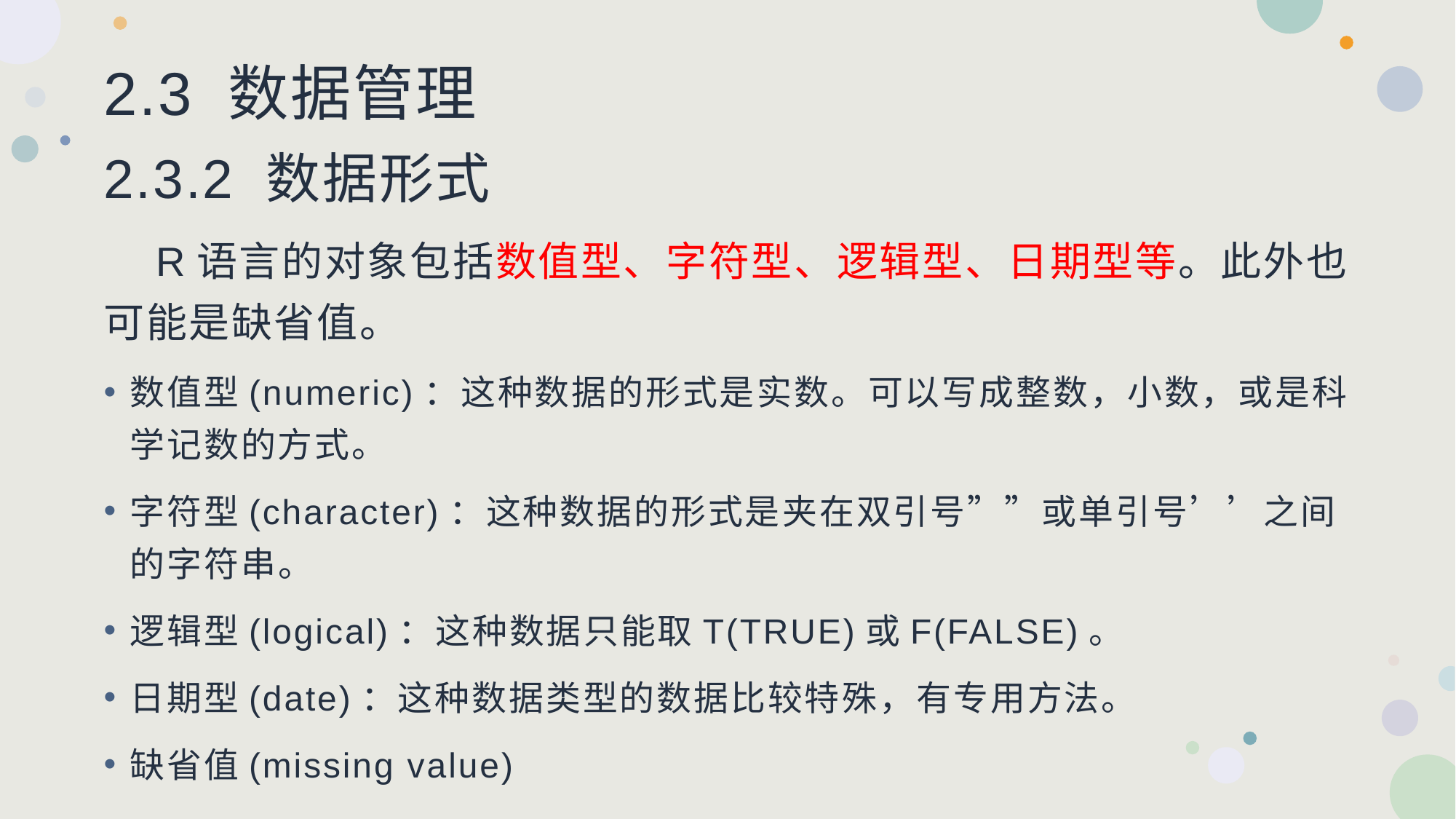

# 2.3 数据管理 2.3.2 数据形式
R语言的对象包括数值型、字符型、逻辑型、日期型等。此外也可能是缺省值。
数值型(numeric)：这种数据的形式是实数。可以写成整数，小数，或是科学记数的方式。
字符型(character)：这种数据的形式是夹在双引号””或单引号’’之间的字符串。
逻辑型(logical)：这种数据只能取T(TRUE)或F(FALSE)。
日期型(date)：这种数据类型的数据比较特殊，有专用方法。
缺省值(missing value)